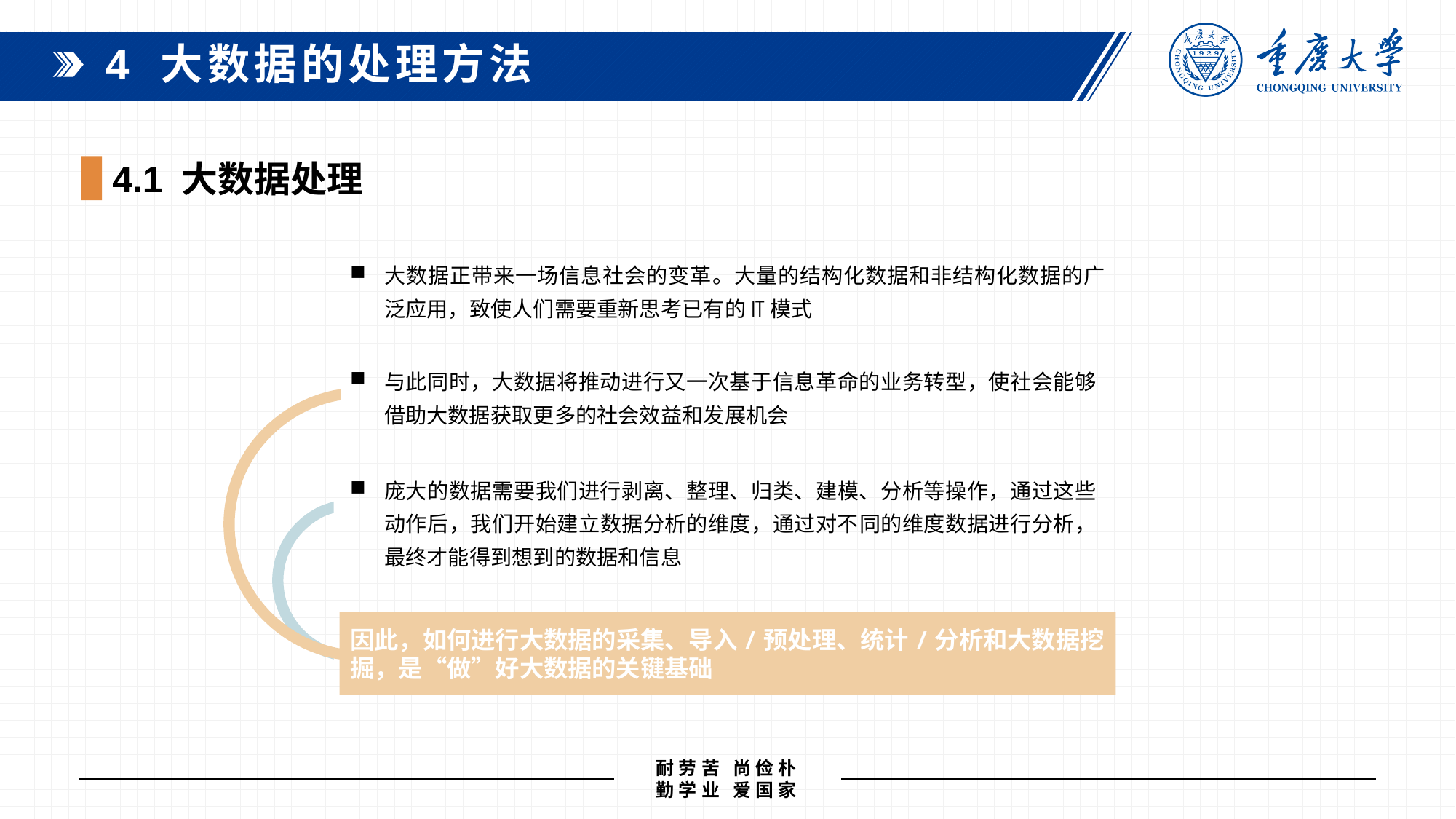

4 大数据的处理方法
4.1 大数据处理
大数据正带来一场信息社会的变革。大量的结构化数据和非结构化数据的广泛应用，致使人们需要重新思考已有的IT模式
与此同时，大数据将推动进行又一次基于信息革命的业务转型，使社会能够借助大数据获取更多的社会效益和发展机会
庞大的数据需要我们进行剥离、整理、归类、建模、分析等操作，通过这些动作后，我们开始建立数据分析的维度，通过对不同的维度数据进行分析，最终才能得到想到的数据和信息

因此，如何进行大数据的采集、导入/预处理、统计/分析和大数据挖掘，是“做”好大数据的关键基础